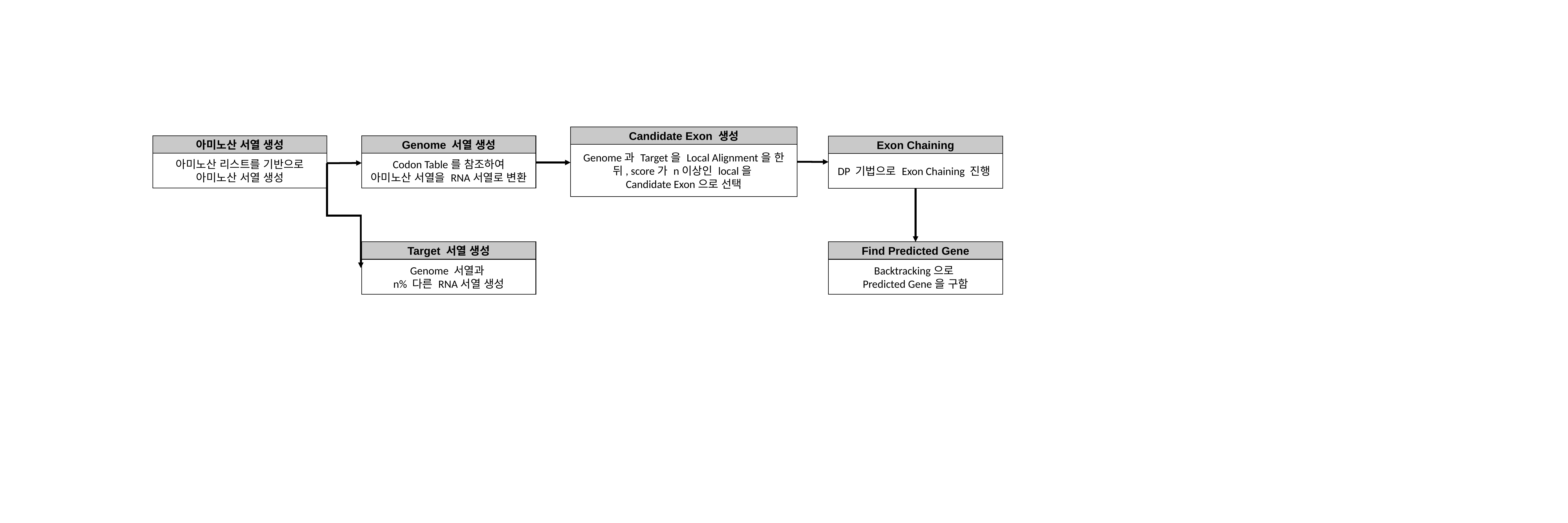

Candidate Exon 생성
아미노산 서열 생성
Genome 서열 생성
Exon Chaining
Genome과 Target을 Local Alignment을 한 뒤, score가 n이상인 local을
Candidate Exon으로 선택
아미노산 리스트를 기반으로
아미노산 서열 생성
Codon Table를 참조하여
아미노산 서열을 RNA서열로 변환
DP 기법으로 Exon Chaining 진행
Target 서열 생성
Find Predicted Gene
Genome 서열과
n% 다른 RNA서열 생성
Backtracking으로
Predicted Gene을 구함